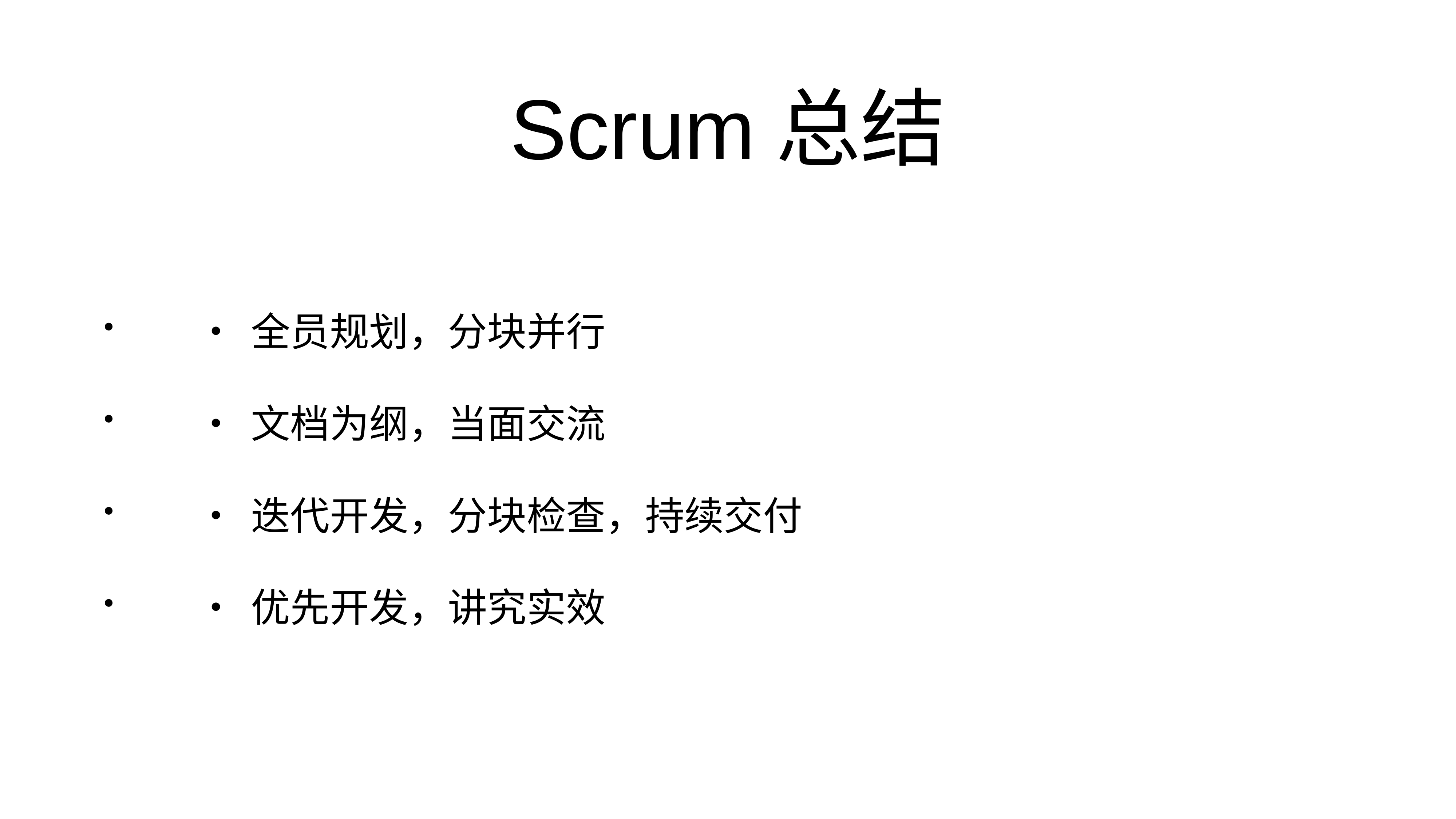

# Scrum总结
	•	全员规划，分块并行
	•	文档为纲，当面交流
	•	迭代开发，分块检查，持续交付
	•	优先开发，讲究实效